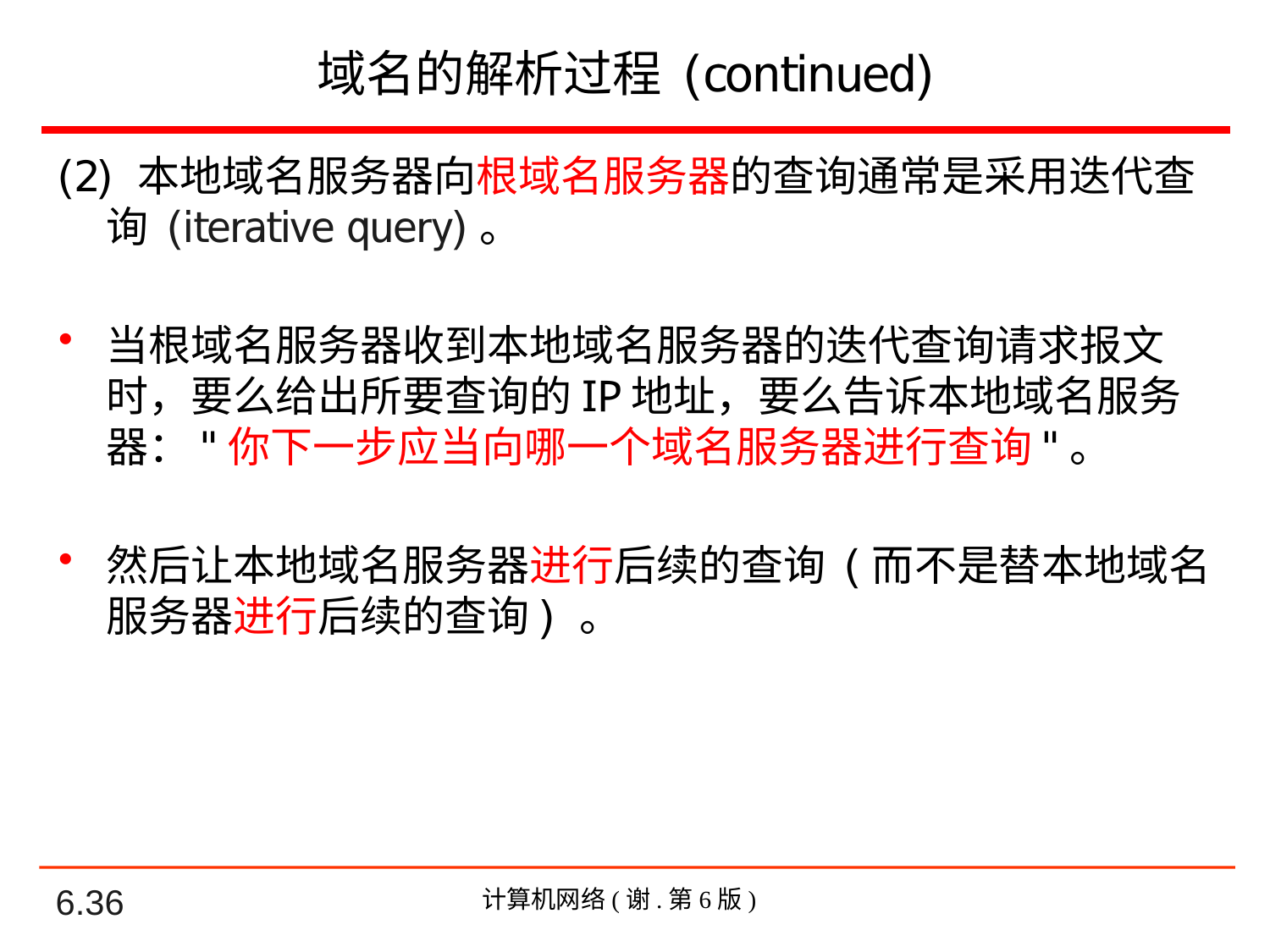

# 域名的解析过程 (continued)
(2) 本地域名服务器向根域名服务器的查询通常是采用迭代查询 (iterative query)。

当根域名服务器收到本地域名服务器的迭代查询请求报文时，要么给出所要查询的IP地址，要么告诉本地域名服务器："你下一步应当向哪一个域名服务器进行查询"。

然后让本地域名服务器进行后续的查询 (而不是替本地域名服务器进行后续的查询) 。